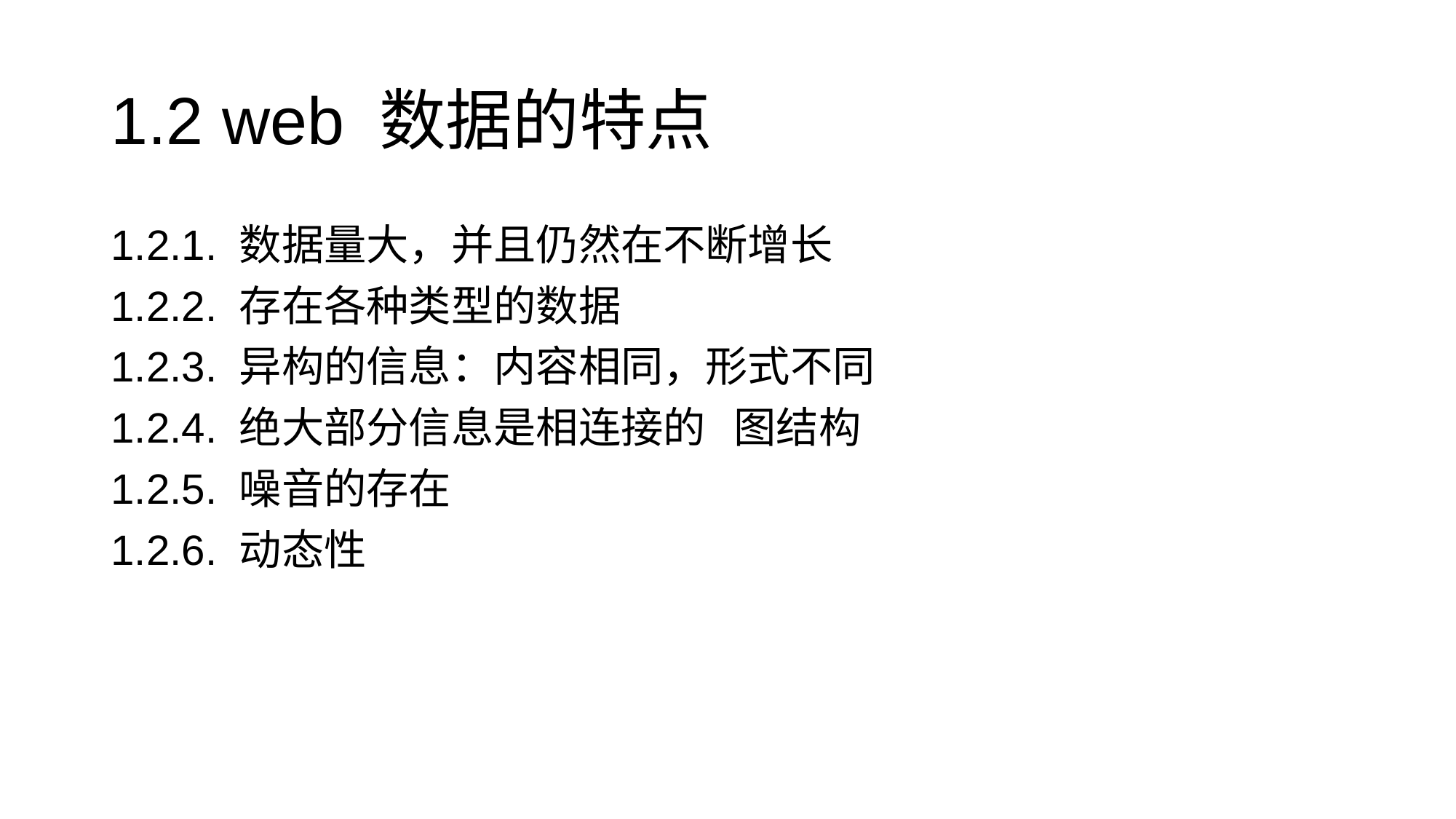

# 1.2 web 数据的特点
1.2.1. 数据量大，并且仍然在不断增长
1.2.2. 存在各种类型的数据
1.2.3. 异构的信息：内容相同，形式不同
1.2.4. 绝大部分信息是相连接的   图结构
1.2.5. 噪音的存在
1.2.6. 动态性